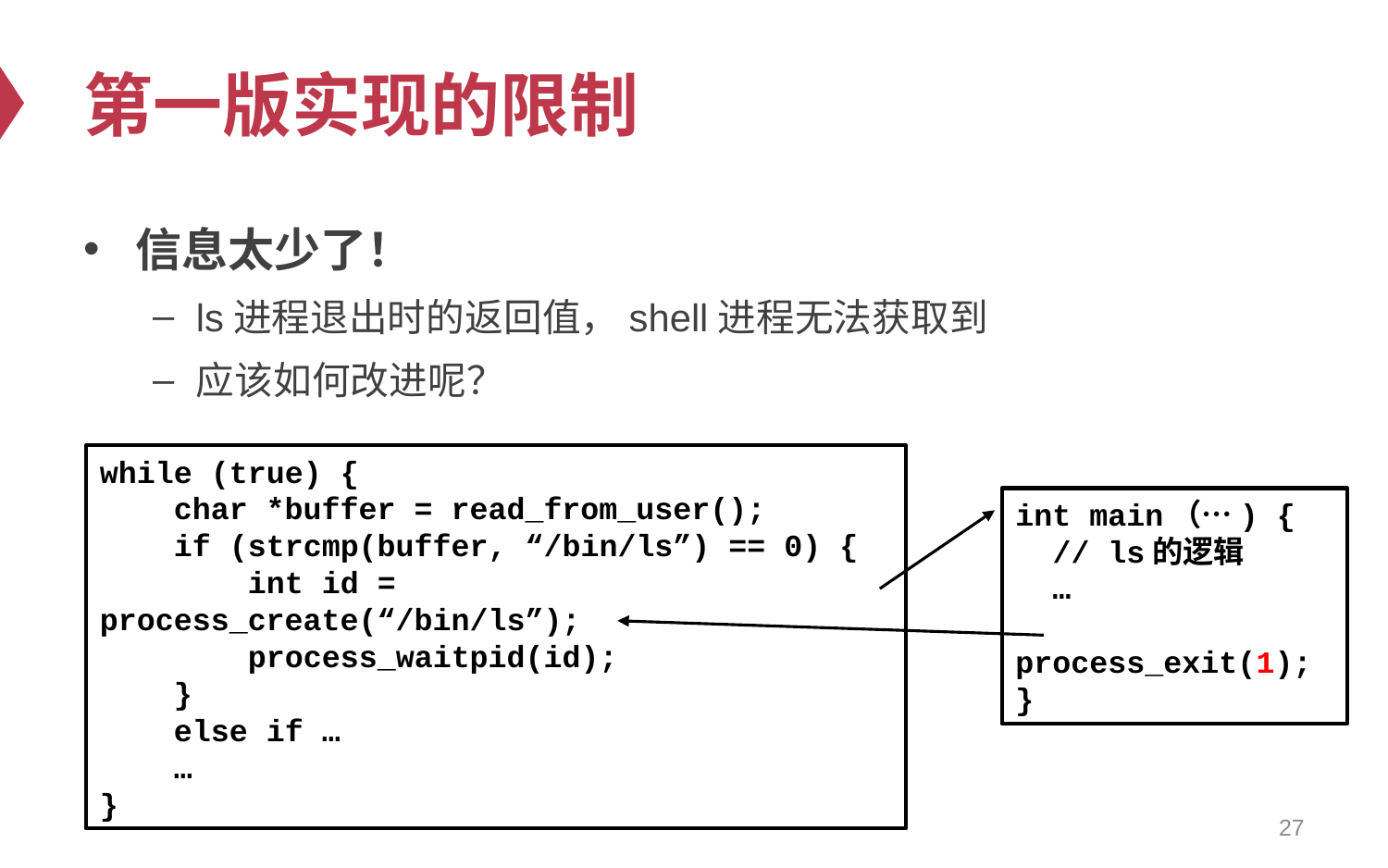

# 第一版实现的限制
信息太少了！
ls进程退出时的返回值，shell进程无法获取到
应该如何改进呢？

while (true) {
    char *buffer = read_from_user();
    if (strcmp(buffer, “/bin/ls”) == 0) {
        int id = process_create(“/bin/ls”);
        process_waitpid(id);
    }
    else if …
    …
}
int main（…) {
  // ls的逻辑
  …
  process_exit(1);
}
27